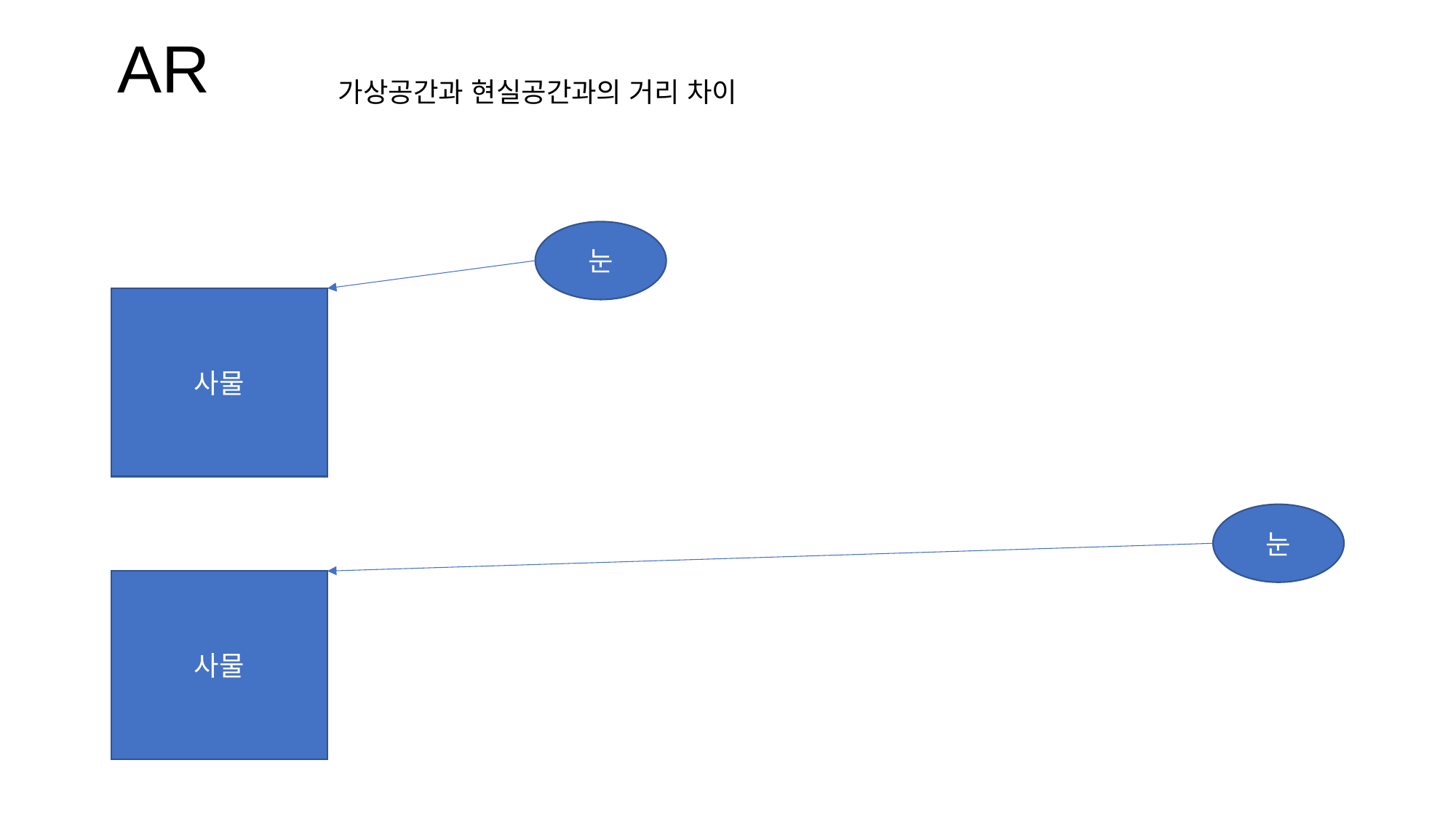

AR
가상공간과 현실공간과의 거리 차이
눈
사물
눈
사물